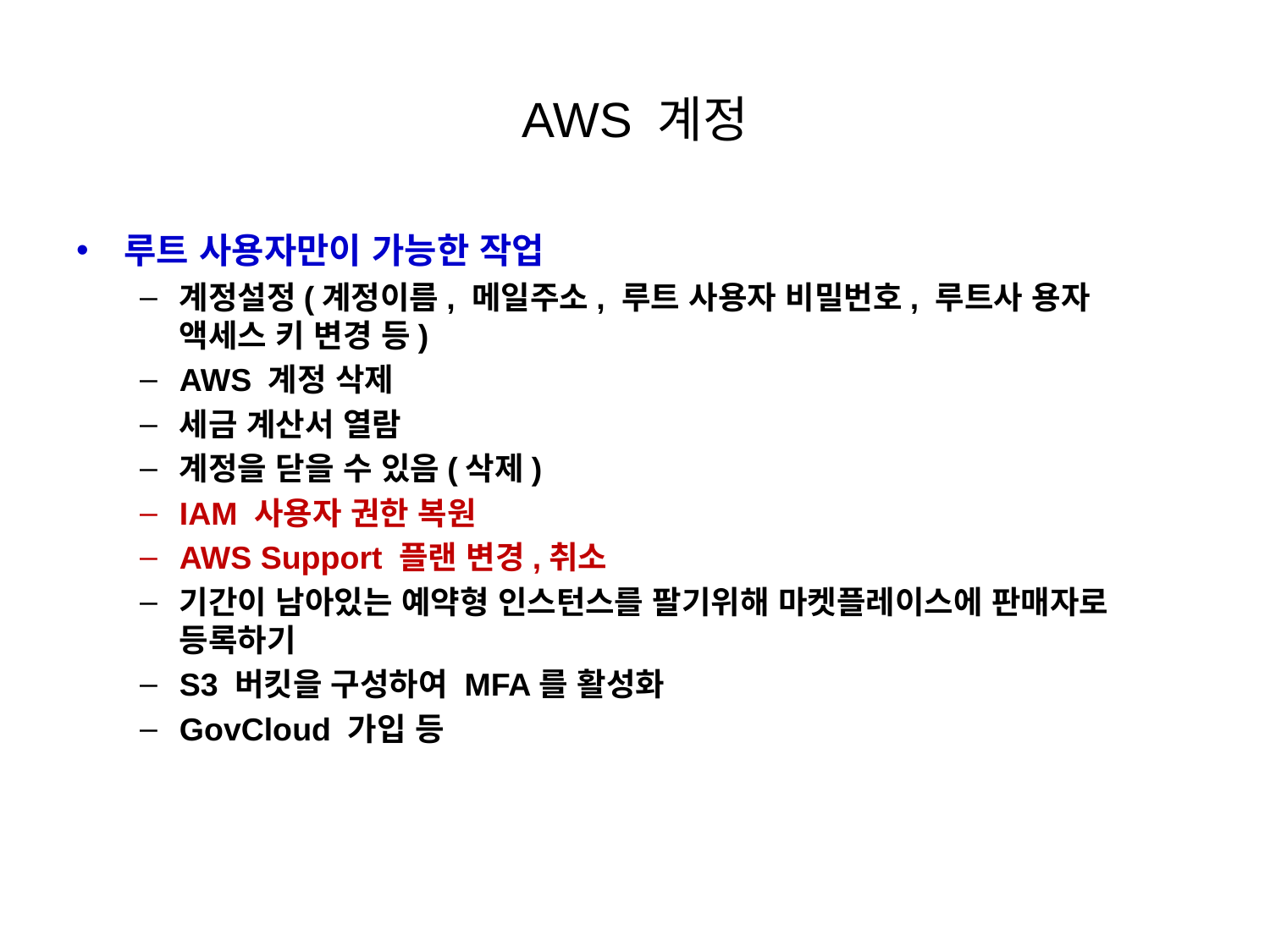

# AWS 계정
루트 사용자만이 가능한 작업
계정설정(계정이름, 메일주소, 루트 사용자 비밀번호, 루트사 용자
액세스 키 변경 등)
AWS 계정 삭제
세금 계산서 열람
계정을 닫을 수 있음(삭제)
IAM 사용자 권한 복원
AWS Support 플랜 변경,취소
기간이 남아있는 예약형 인스턴스를 팔기위해 마켓플레이스에 판매자로
등록하기
S3 버킷을 구성하여 MFA를 활성화
GovCloud 가입 등